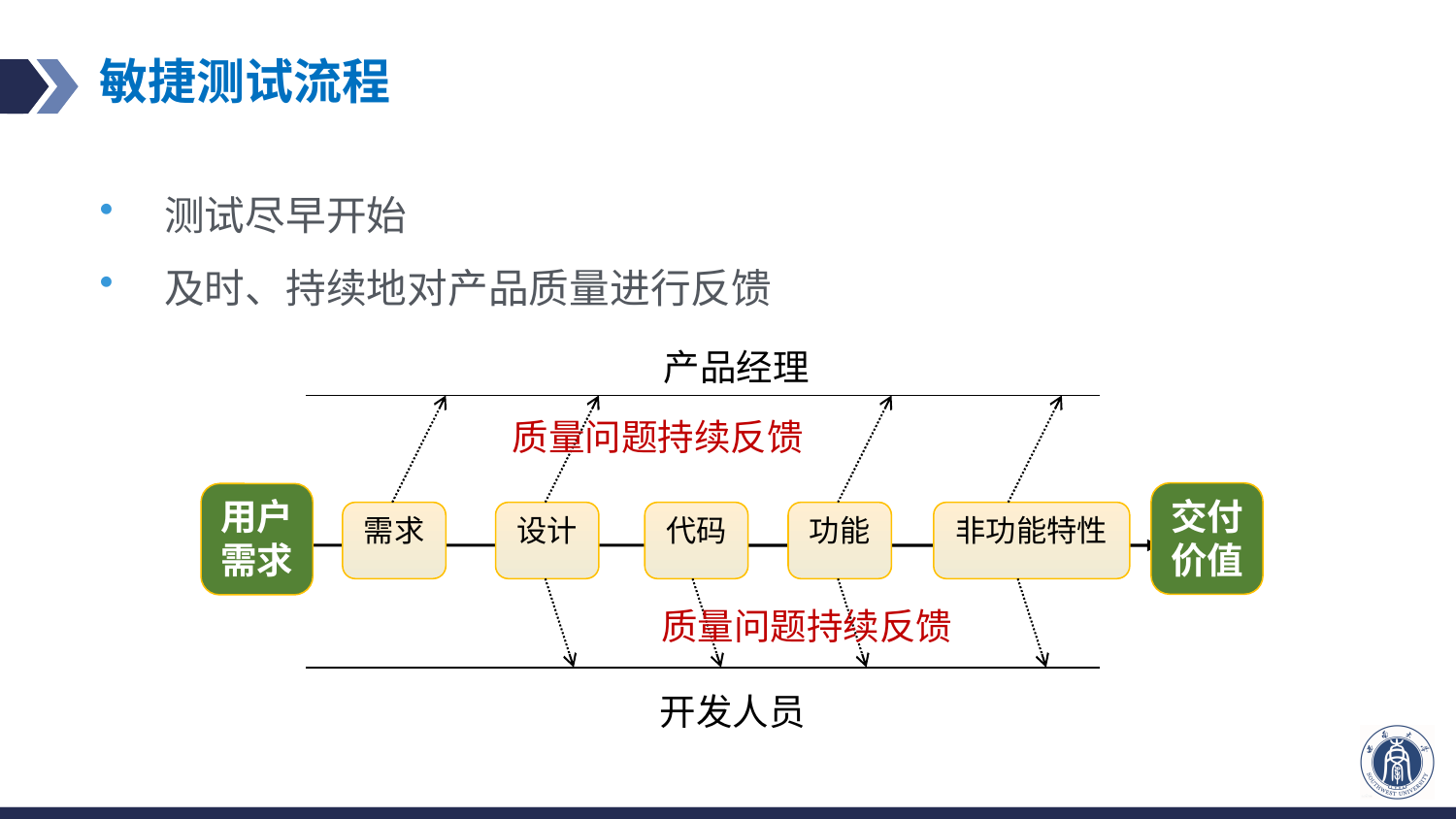

# 敏捷测试流程
测试尽早开始
及时、持续地对产品质量进行反馈
产品经理
质量问题持续反馈
用户需求
需求
设计
代码
功能
非功能特性
质量问题持续反馈
开发人员

交付价值